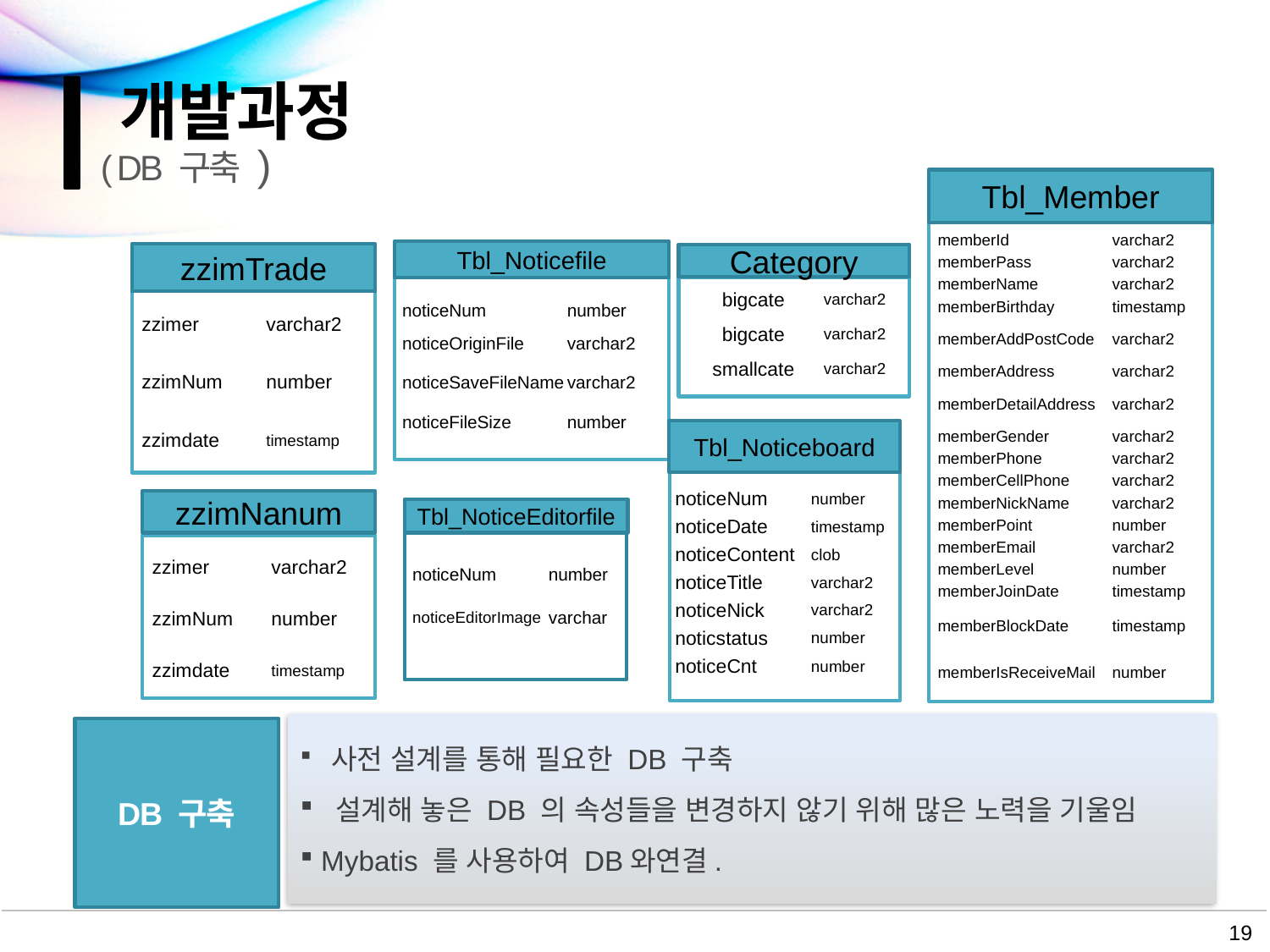

개발과정

( DB 구축 )

Tbl_Member
| memberId | varchar2 |
| --- | --- |
| memberPass | varchar2 |
| memberName | varchar2 |
| memberBirthday | timestamp |
| memberAddPostCode | varchar2 |
| memberAddress | varchar2 |
| memberDetailAddress | varchar2 |
| memberGender | varchar2 |
| memberPhone | varchar2 |
| memberCellPhone | varchar2 |
| memberNickName | varchar2 |
| memberPoint | number |
| memberEmail | varchar2 |
| memberLevel | number |
| memberJoinDate | timestamp |
| memberBlockDate | timestamp |
| memberIsReceiveMail | number |
Tbl_Noticefile

zzimTrade
Category

| bigcate | varchar2 |
| --- | --- |
| bigcate | varchar2 |
| smallcate | varchar2 |

| noticeNum | number |
| --- | --- |
| noticeOriginFile | varchar2 |
| noticeSaveFileName | varchar2 |
| noticeFileSize | number |
| zzimer | varchar2 |
| --- | --- |
| zzimNum | number |
| zzimdate | timestamp |
Tbl_Noticeboard

| noticeNum | number |
| --- | --- |
| noticeDate | timestamp |
| noticeContent | clob |
| noticeTitle | varchar2 |
| noticeNick | varchar2 |
| noticstatus | number |
| noticeCnt | number |
zzimNanum
Tbl_NoticeEditorfile

| zzimer | varchar2 |
| --- | --- |
| zzimNum | number |
| zzimdate | timestamp |
| noticeNum | number |
| --- | --- |
| noticeEditorImage | varchar |

  사전 설계를 통해 필요한 DB 구축
  설계해 놓은 DB 의 속성들을 변경하지 않기 위해 많은 노력을 기울임
 Mybatis 를 사용하여 DB와연결.

DB 구축
19